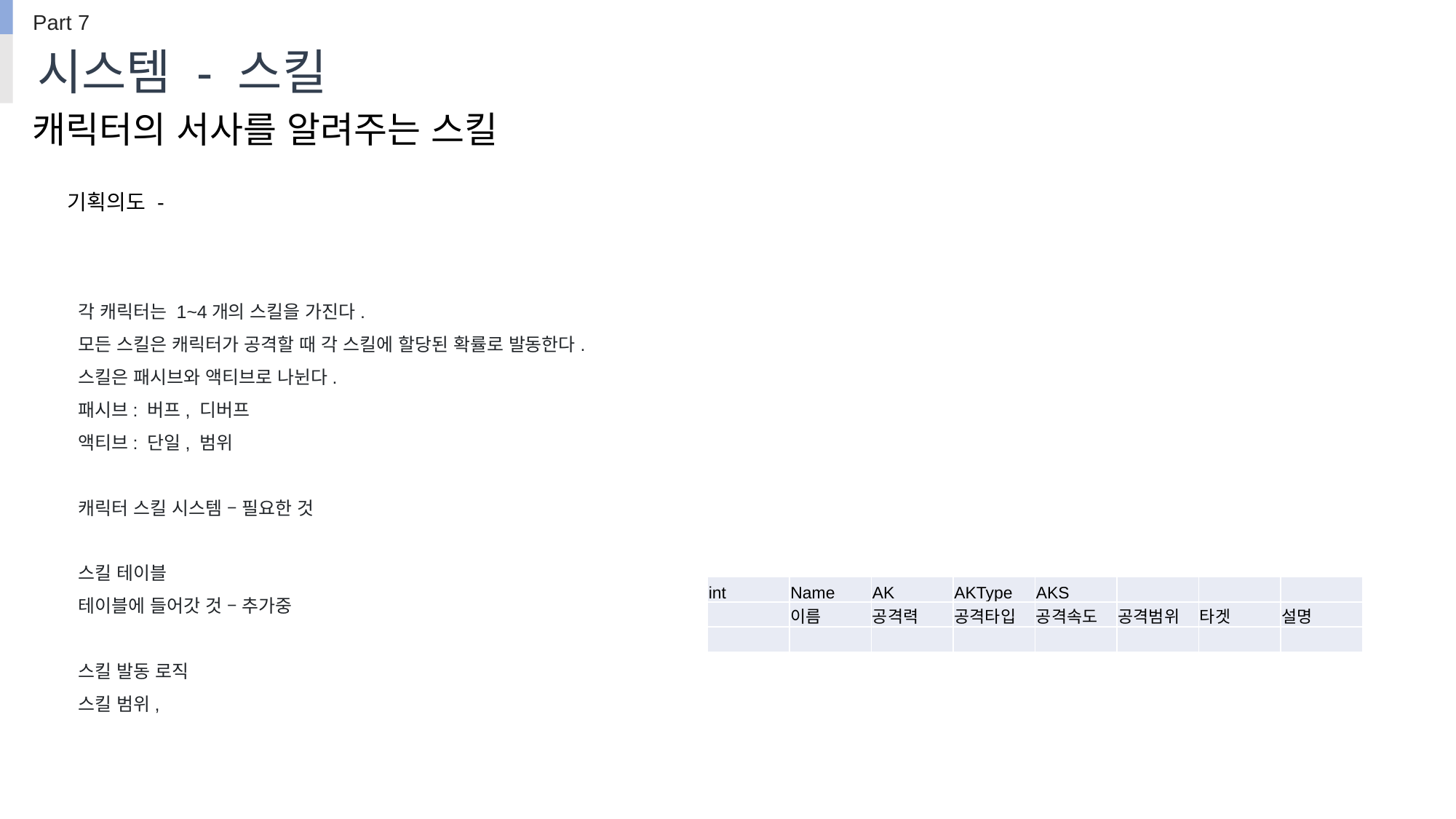

Part 7

시스템 - 스킬
캐릭터의 서사를 알려주는 스킬
기획의도 -
각 캐릭터는 1~4개의 스킬을 가진다.
모든 스킬은 캐릭터가 공격할 때 각 스킬에 할당된 확률로 발동한다.
스킬은 패시브와 액티브로 나뉜다.
패시브: 버프, 디버프
액티브: 단일, 범위

캐릭터 스킬 시스템 – 필요한 것

스킬 테이블
테이블에 들어갓 것 – 추가중

스킬 발동 로직
스킬 범위,

| int | Name | AK | AKType | AKS |  |  |  |
| --- | --- | --- | --- | --- | --- | --- | --- |
|  | 이름 | 공격력 | 공격타입 | 공격속도 | 공격범위 | 타겟 | 설명 |
|  |  |  |  |  |  |  |  |